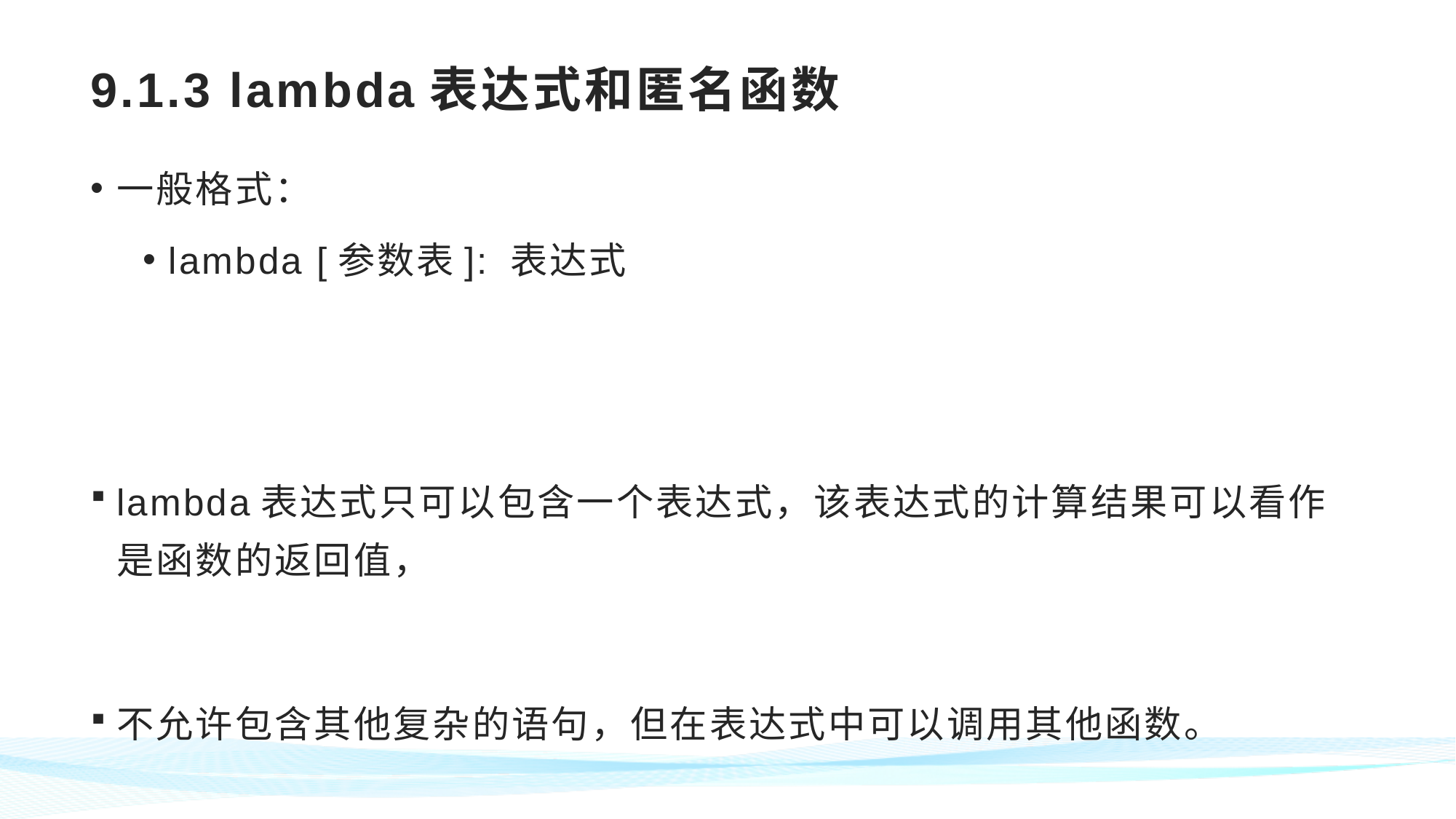

# 9.1.3 lambda表达式和匿名函数
一般格式：
lambda [参数表]: 表达式

lambda表达式只可以包含一个表达式，该表达式的计算结果可以看作是函数的返回值，

不允许包含其他复杂的语句，但在表达式中可以调用其他函数。